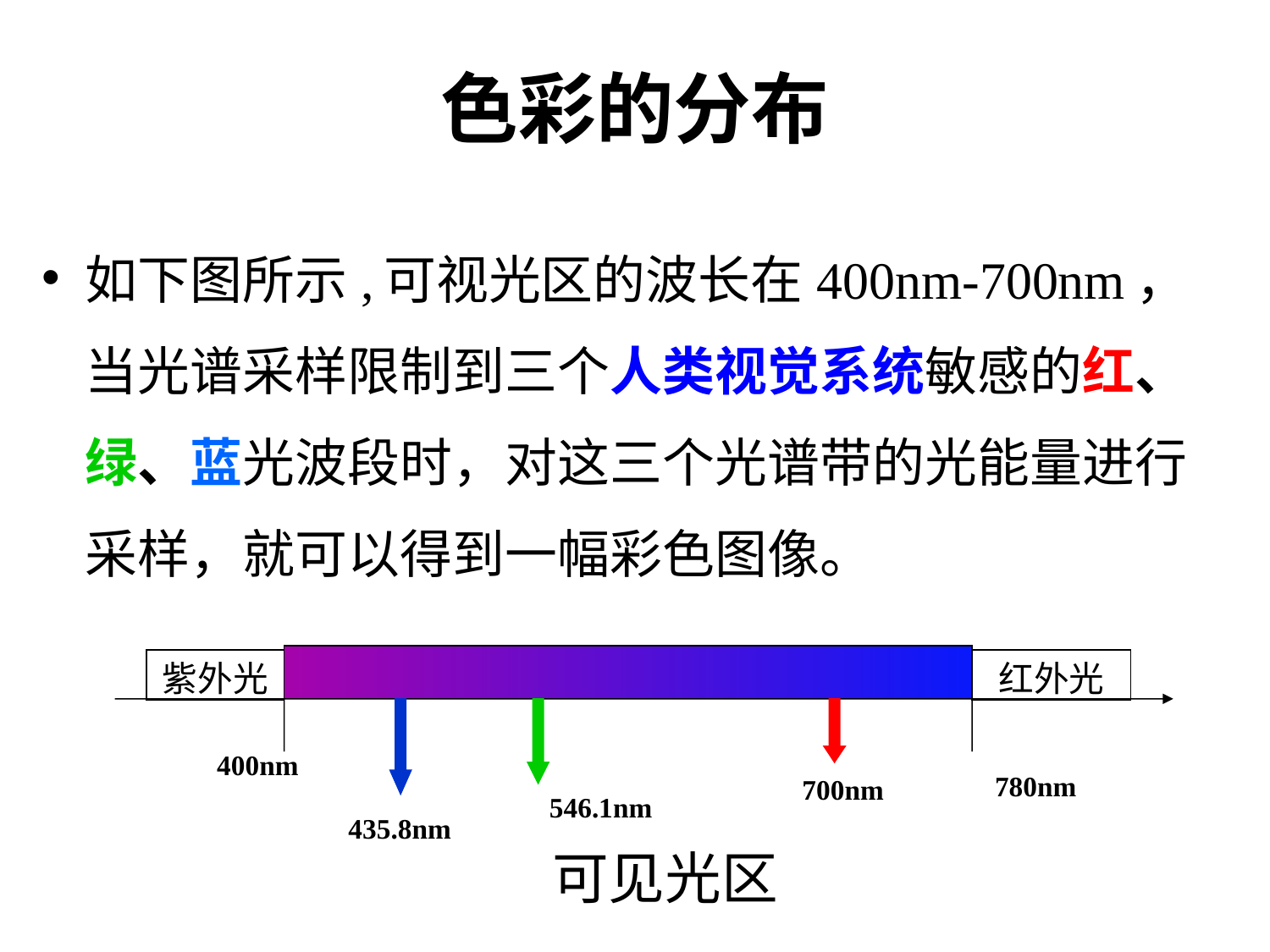

色彩的分布
如下图所示,可视光区的波长在400nm-700nm，当光谱采样限制到三个人类视觉系统敏感的红、绿、蓝光波段时，对这三个光谱带的光能量进行采样，就可以得到一幅彩色图像。

紫外光
红外光

400nm
780nm
700nm
546.1nm
435.8nm
可见光区